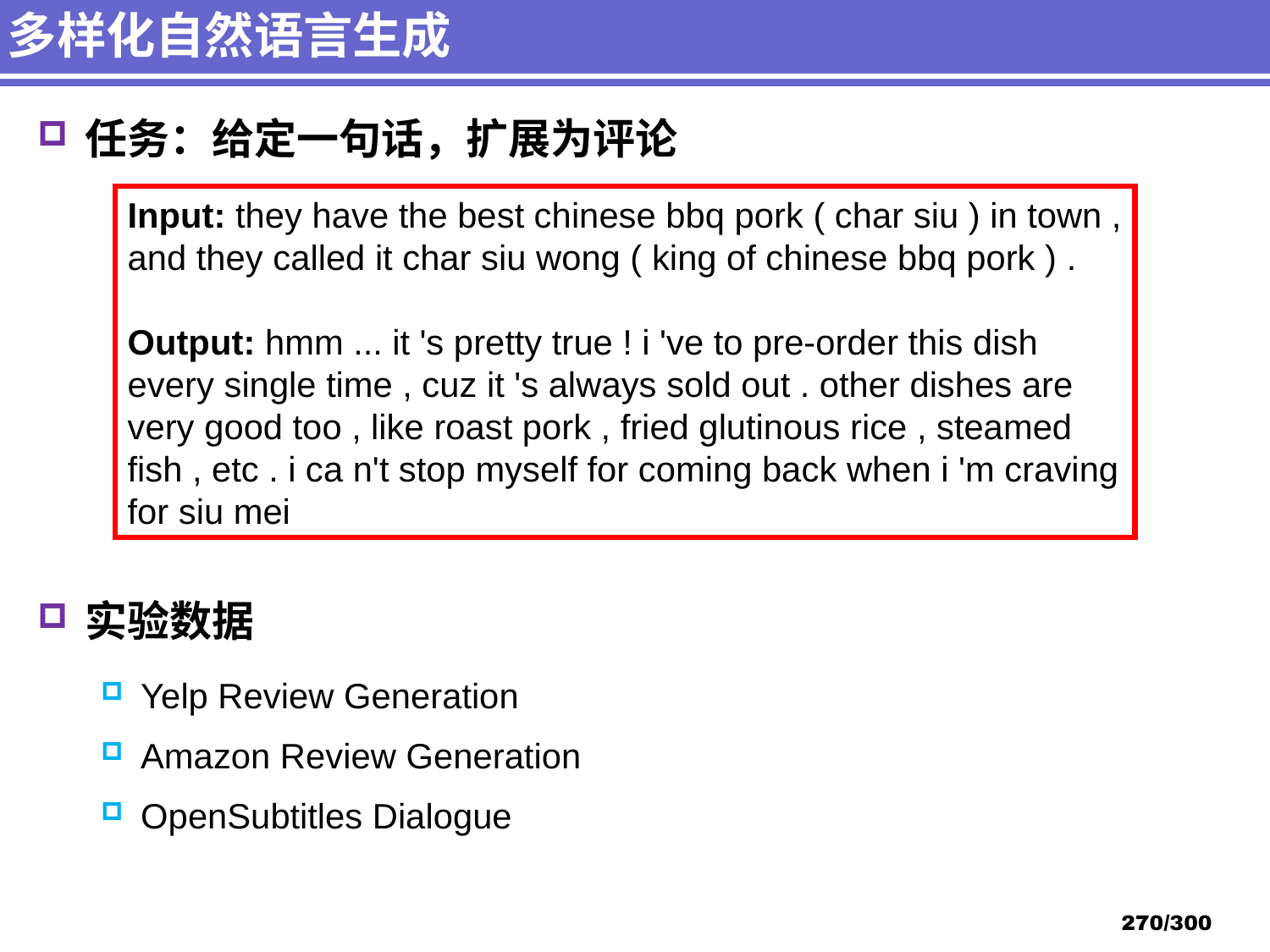

# 多样化自然语言生成
任务：给定一句话，扩展为评论

实验数据
Yelp Review Generation
Amazon Review Generation
OpenSubtitles Dialogue

Input: they have the best chinese bbq pork ( char siu ) in town , and they called it char siu wong ( king of chinese bbq pork ) .

Output: hmm ... it 's pretty true ! i 've to pre-order this dish every single time , cuz it 's always sold out . other dishes are very good too , like roast pork , fried glutinous rice , steamed fish , etc . i ca n't stop myself for coming back when i 'm craving for siu mei
270/300